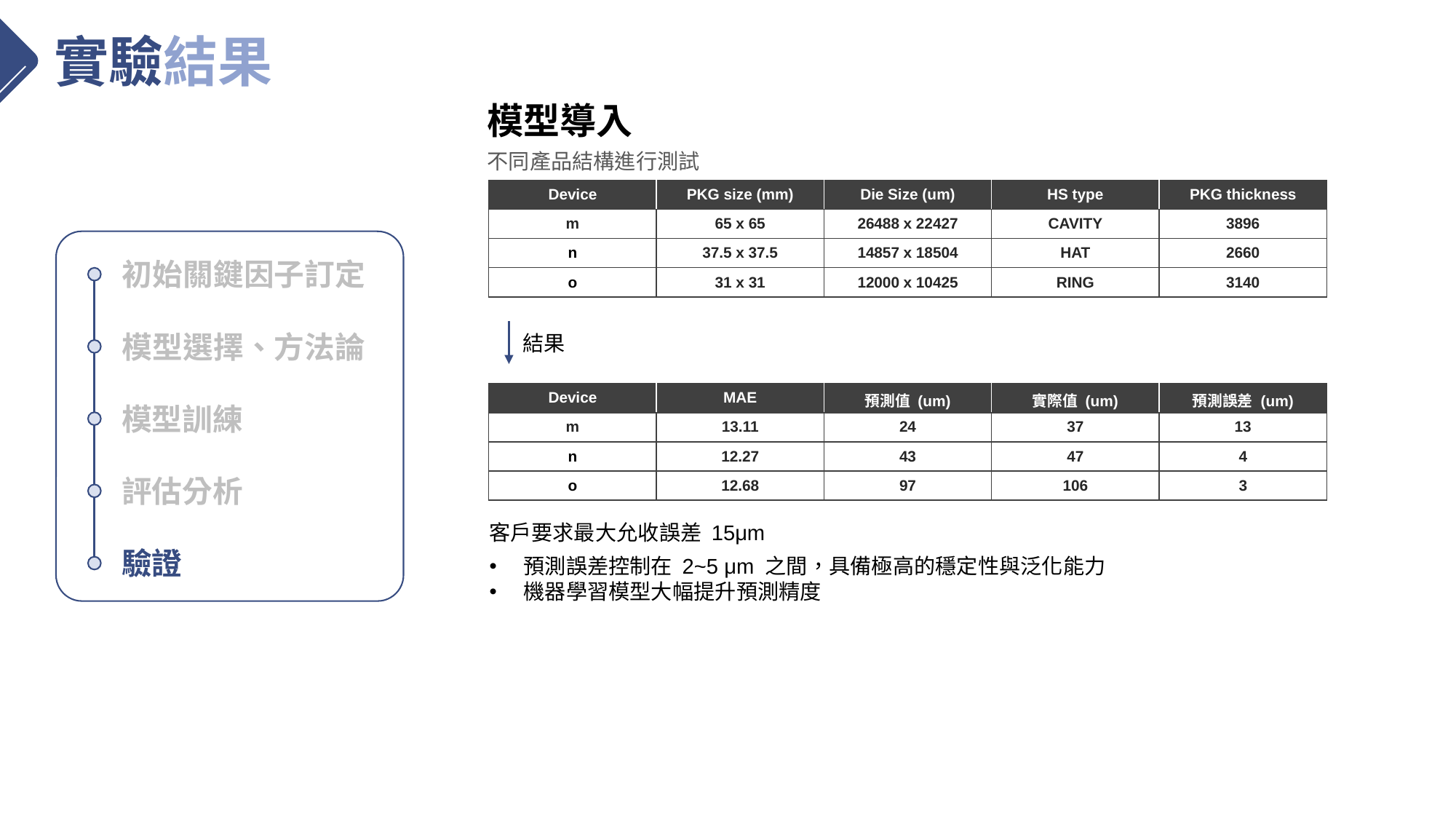

實驗結果
模型導入
不同產品結構進行測試
| Device | PKG size (mm) | Die Size (um) | HS type | PKG thickness |
| --- | --- | --- | --- | --- |
| m | 65 x 65 | 26488 x 22427 | CAVITY | 3896 |
| n | 37.5 x 37.5 | 14857 x 18504 | HAT | 2660 |
| o | 31 x 31 | 12000 x 10425 | RING | 3140 |

初始關鍵因子訂定

模型選擇、方法論
結果

| Device | MAE | 預測值 (um) | 實際值 (um) | 預測誤差 (um) |
| --- | --- | --- | --- | --- |
| m | 13.11 | 24 | 37 | 13 |
| n | 12.27 | 43 | 47 | 4 |
| o | 12.68 | 97 | 106 | 3 |
模型訓練

評估分析

客戶要求最大允收誤差 15μm
驗證
預測誤差控制在 2~5 μm 之間，具備極高的穩定性與泛化能力
機器學習模型大幅提升預測精度